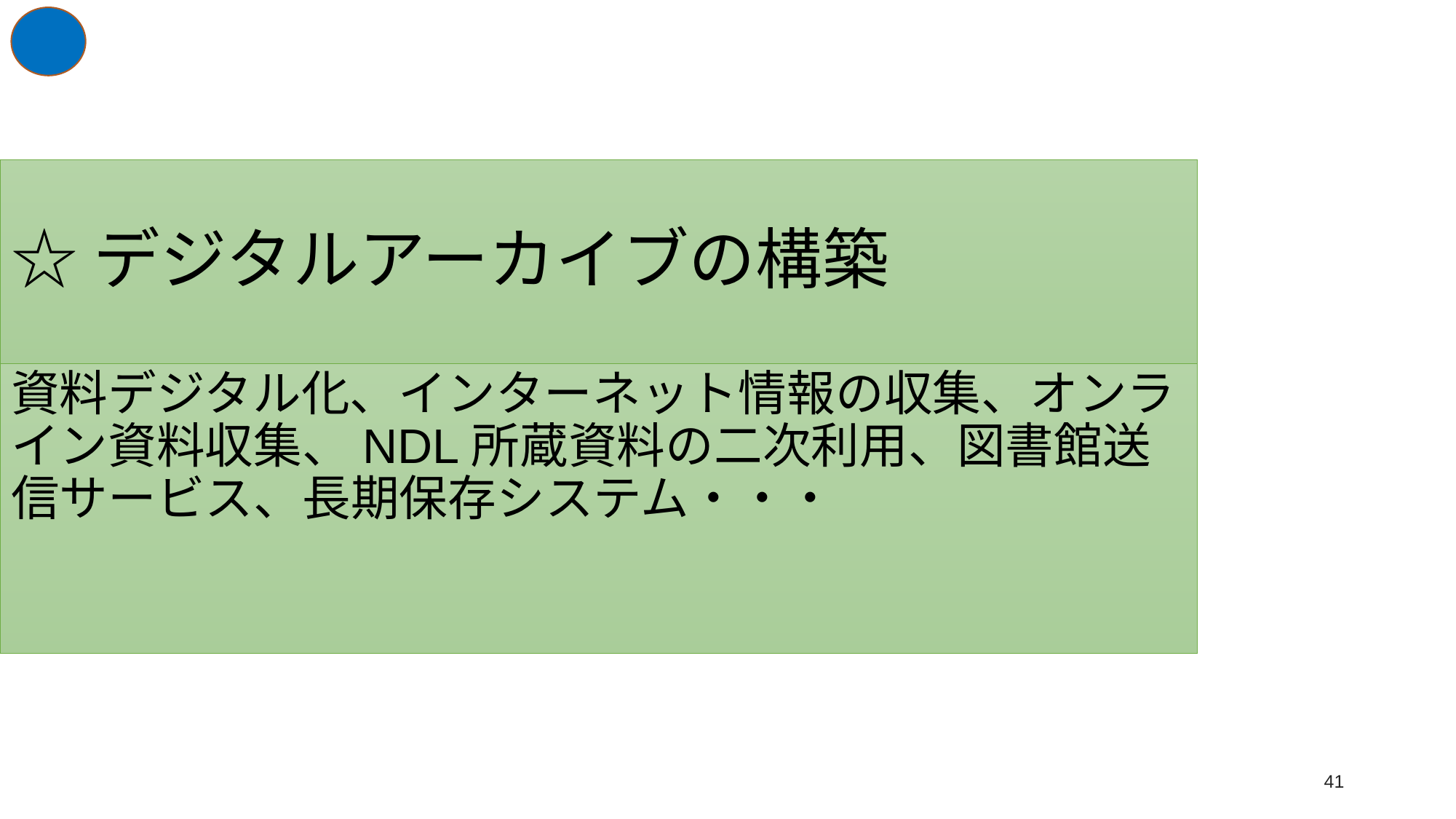

# ☆デジタルアーカイブの構築
資料デジタル化、インターネット情報の収集、オンライン資料収集、NDL所蔵資料の二次利用、図書館送信サービス、長期保存システム・・・

41